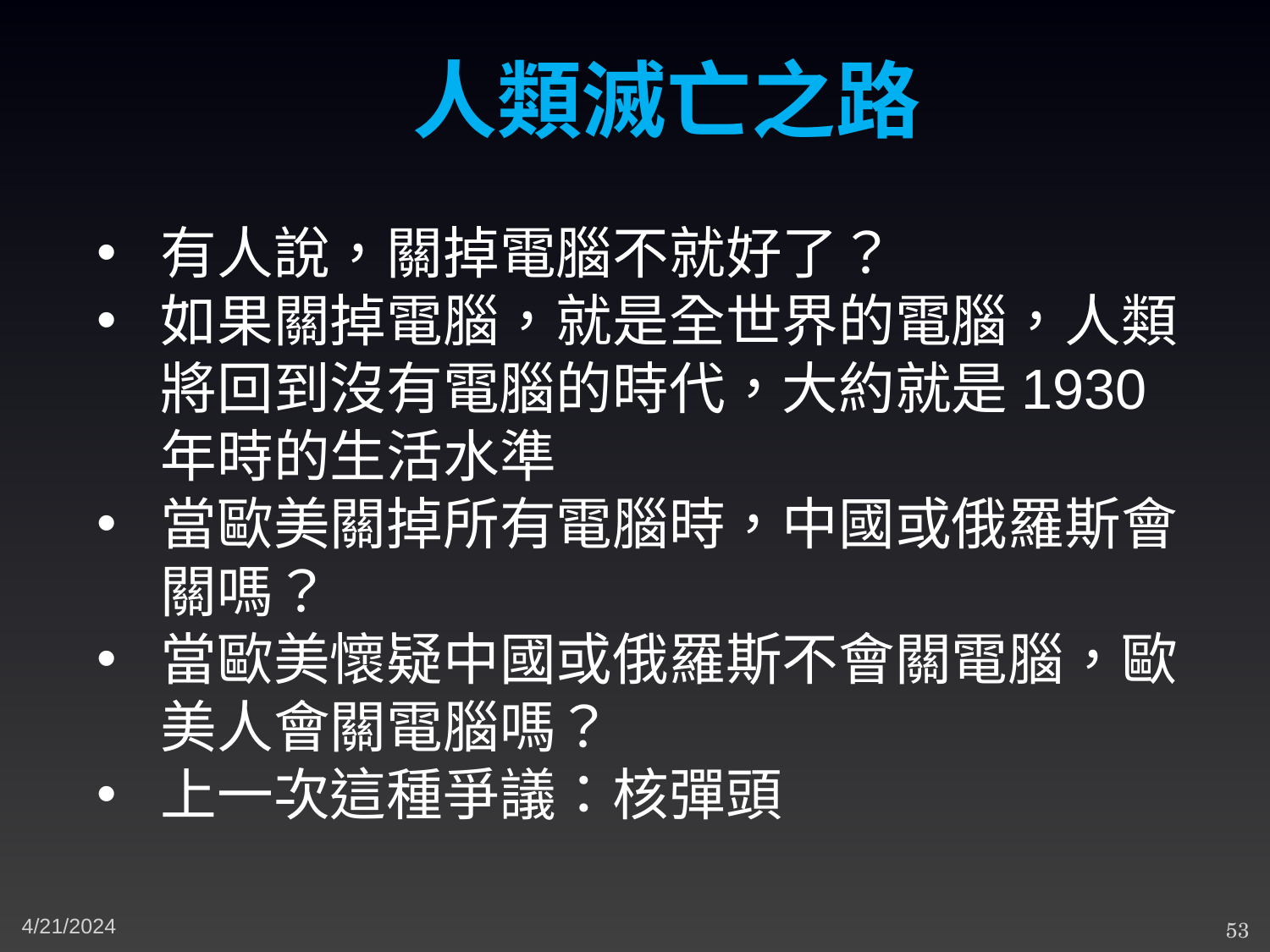

人類滅亡之路
有人說，關掉電腦不就好了？
如果關掉電腦，就是全世界的電腦，人類將回到沒有電腦的時代，大約就是1930年時的生活水準
當歐美關掉所有電腦時，中國或俄羅斯會關嗎？
當歐美懷疑中國或俄羅斯不會關電腦，歐美人會關電腦嗎？
上一次這種爭議：核彈頭
4/21/2024
53